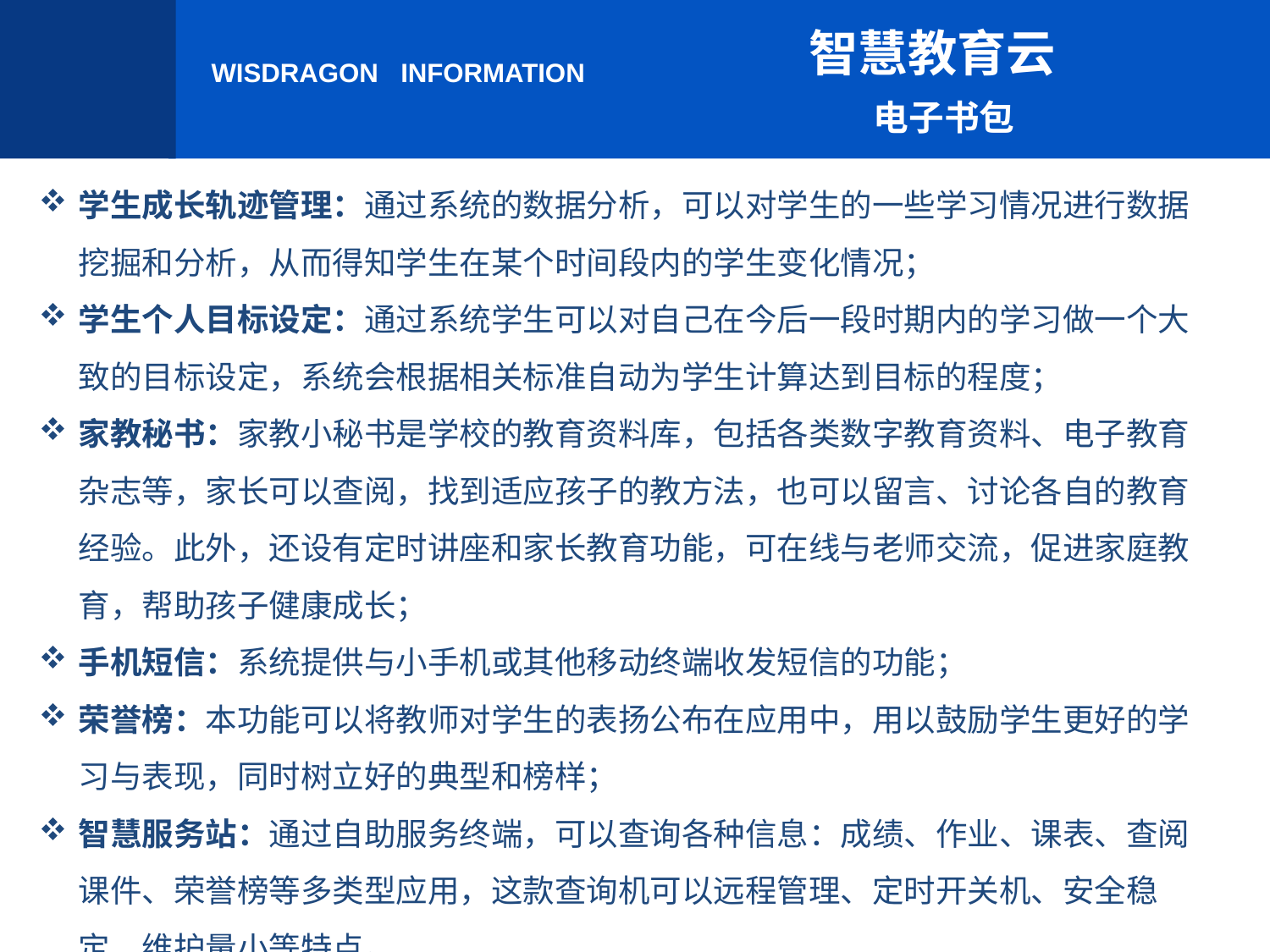

智慧教育云
 电子书包
学生成长轨迹管理：通过系统的数据分析，可以对学生的一些学习情况进行数据挖掘和分析，从而得知学生在某个时间段内的学生变化情况；
学生个人目标设定：通过系统学生可以对自己在今后一段时期内的学习做一个大致的目标设定，系统会根据相关标准自动为学生计算达到目标的程度；
家教秘书：家教小秘书是学校的教育资料库，包括各类数字教育资料、电子教育杂志等，家长可以查阅，找到适应孩子的教方法，也可以留言、讨论各自的教育经验。此外，还设有定时讲座和家长教育功能，可在线与老师交流，促进家庭教育，帮助孩子健康成长；
手机短信：系统提供与小手机或其他移动终端收发短信的功能；
荣誉榜：本功能可以将教师对学生的表扬公布在应用中，用以鼓励学生更好的学习与表现，同时树立好的典型和榜样；
智慧服务站：通过自助服务终端，可以查询各种信息：成绩、作业、课表、查阅课件、荣誉榜等多类型应用，这款查询机可以远程管理、定时开关机、安全稳定、维护量小等特点。
功能概述
收发通知：主要提供发布和查看各类通知；
帐号管理：系统账号设置，并为家长、学生、老师等角色分配不同的账号；
班级管理：是电子书包应用系统中的基本组织单元，系统需要提供功能用于班级的创建，班级老师的设置，为班级添加学生班级的升级等管理功能；
收发消息：消息用于个人到个人的信息沟通，而通知则用于向集体发布正式的信息。消息功能包括：发布消息、查看消息、息统计、请假功能；
发布作业：学生的作业是巩固学习成果，检查学习效果的有效手段，作业也是学生的主要任务。作业模块包括布置作业、查作业、作业统计等功能；
发布成绩：主要包括公布成绩和查看成绩两个功能；
考勤管理：通过链接读卡机，将学生进入学校和离开学校的时间记录在系统中。家长和教师可以查看学生的考勤记录，家长可设置要求将考勤情况第一时间发送到小手机等移动终端上；